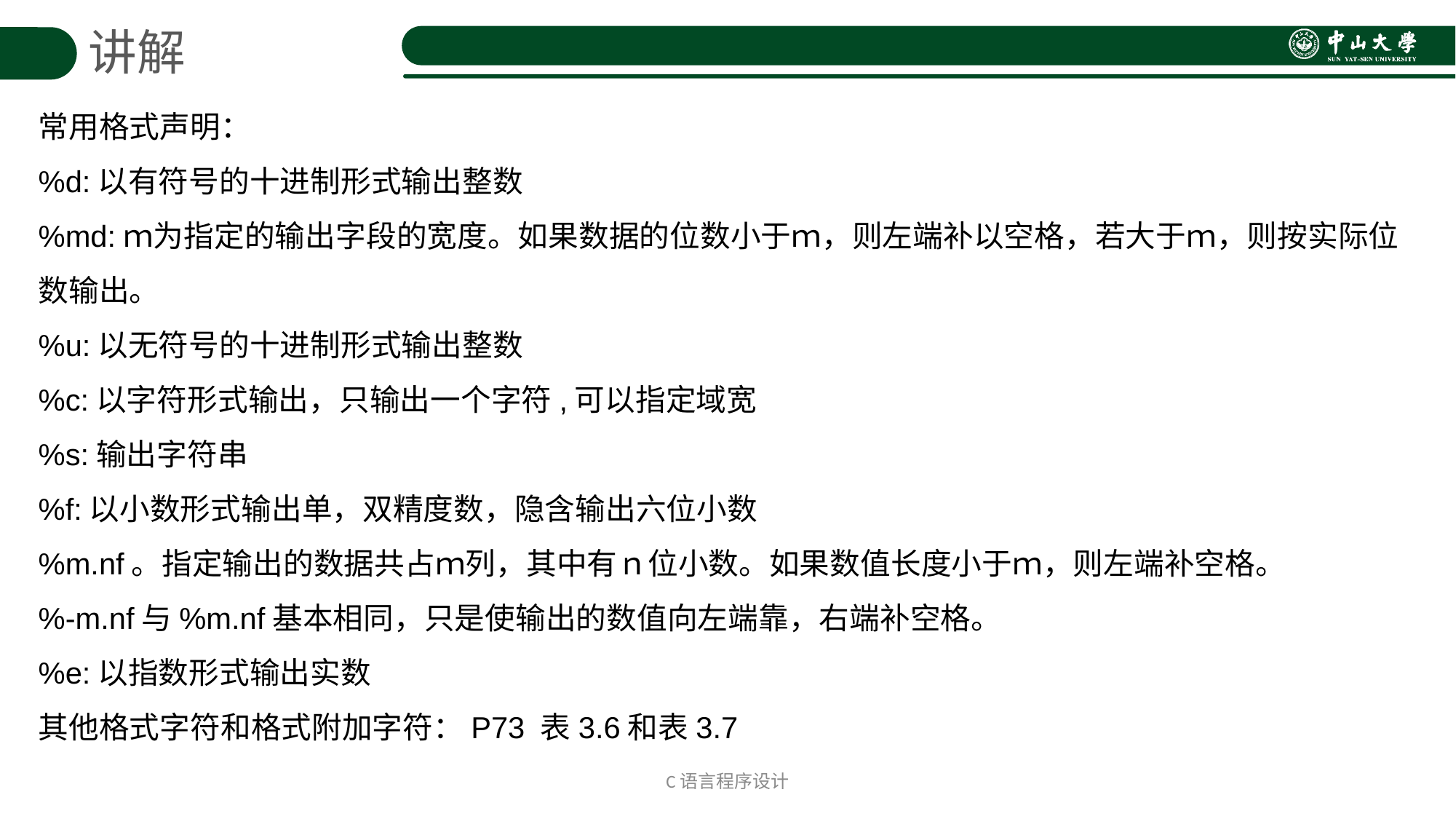

讲解
常用格式声明：
%d:以有符号的十进制形式输出整数
%md:ｍ为指定的输出字段的宽度。如果数据的位数小于ｍ，则左端补以空格，若大于ｍ，则按实际位数输出。
%u:以无符号的十进制形式输出整数
%c:以字符形式输出，只输出一个字符,可以指定域宽
%s:输出字符串
%f:以小数形式输出单，双精度数，隐含输出六位小数
%m.nf。指定输出的数据共占ｍ列，其中有ｎ位小数。如果数值长度小于ｍ，则左端补空格。
%-m.nf与%m.nf基本相同，只是使输出的数值向左端靠，右端补空格。
%e:以指数形式输出实数
其他格式字符和格式附加字符：P73 表3.6和表3.7

C语言程序设计
36